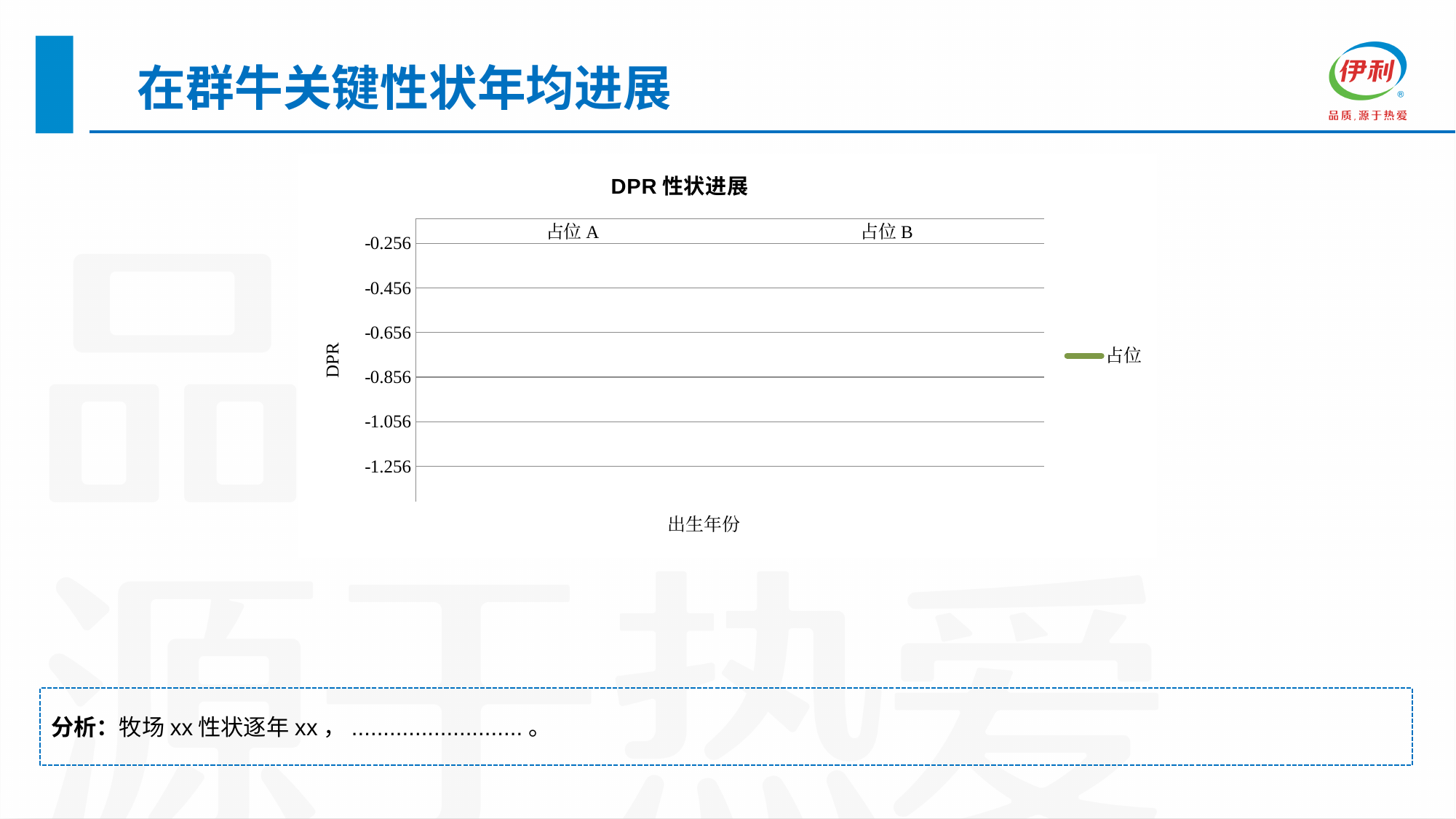

在群牛关键性状年均进展

### Chart: DPR性状进展

| Category | 占位 |
|---|---|
| 占位A | 1.0 |
| 占位B | 1.0 |
分析：牧场xx性状逐年xx，...........................。